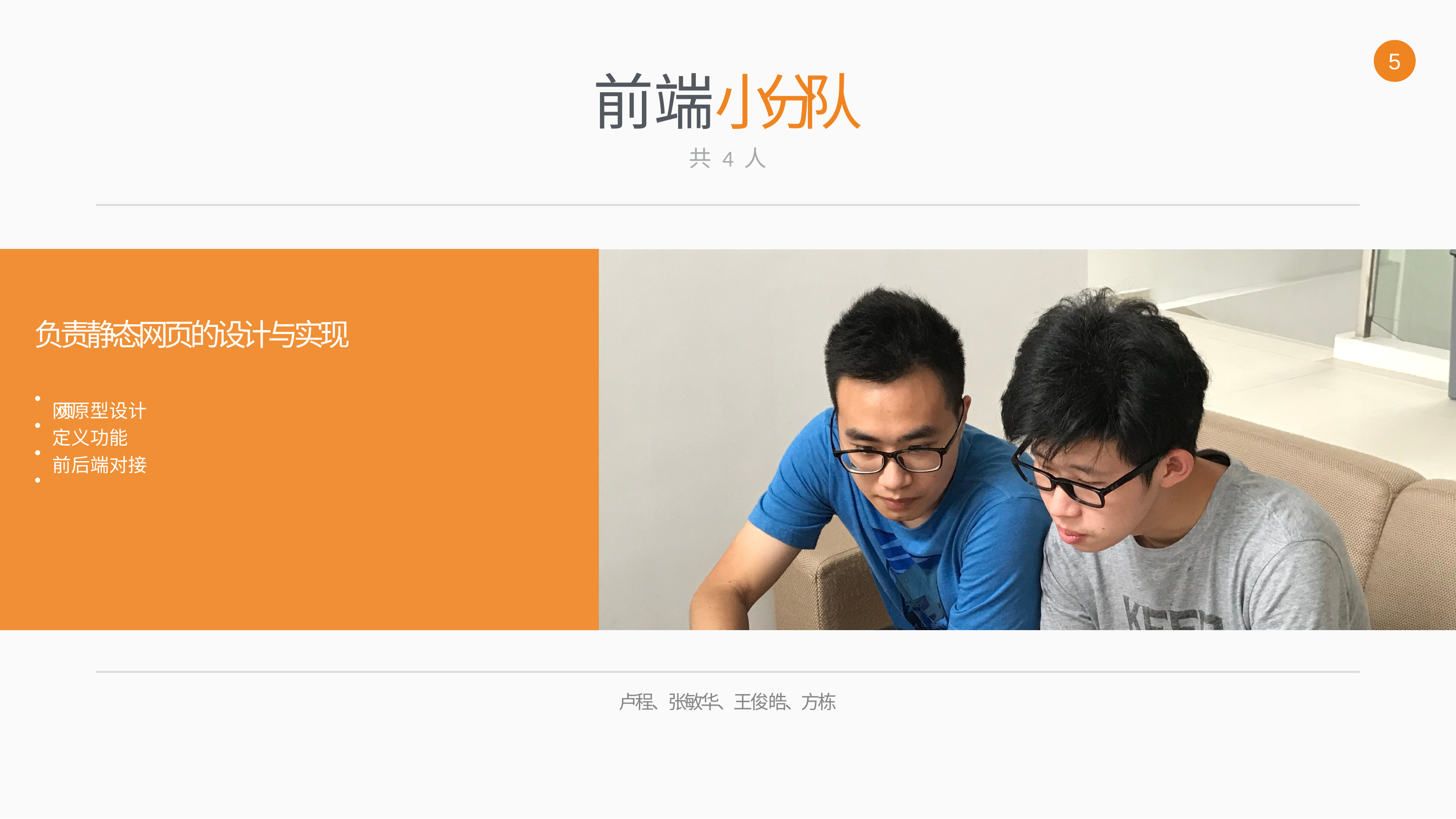

5
# 前端小 分 队
共 4 ⼈

负责静态⽹页的设计与实现
•
•
•
•
⽹    页     原型设计
定义功能
前后端对接

卢程、张敏华、王俊 皓、方栋